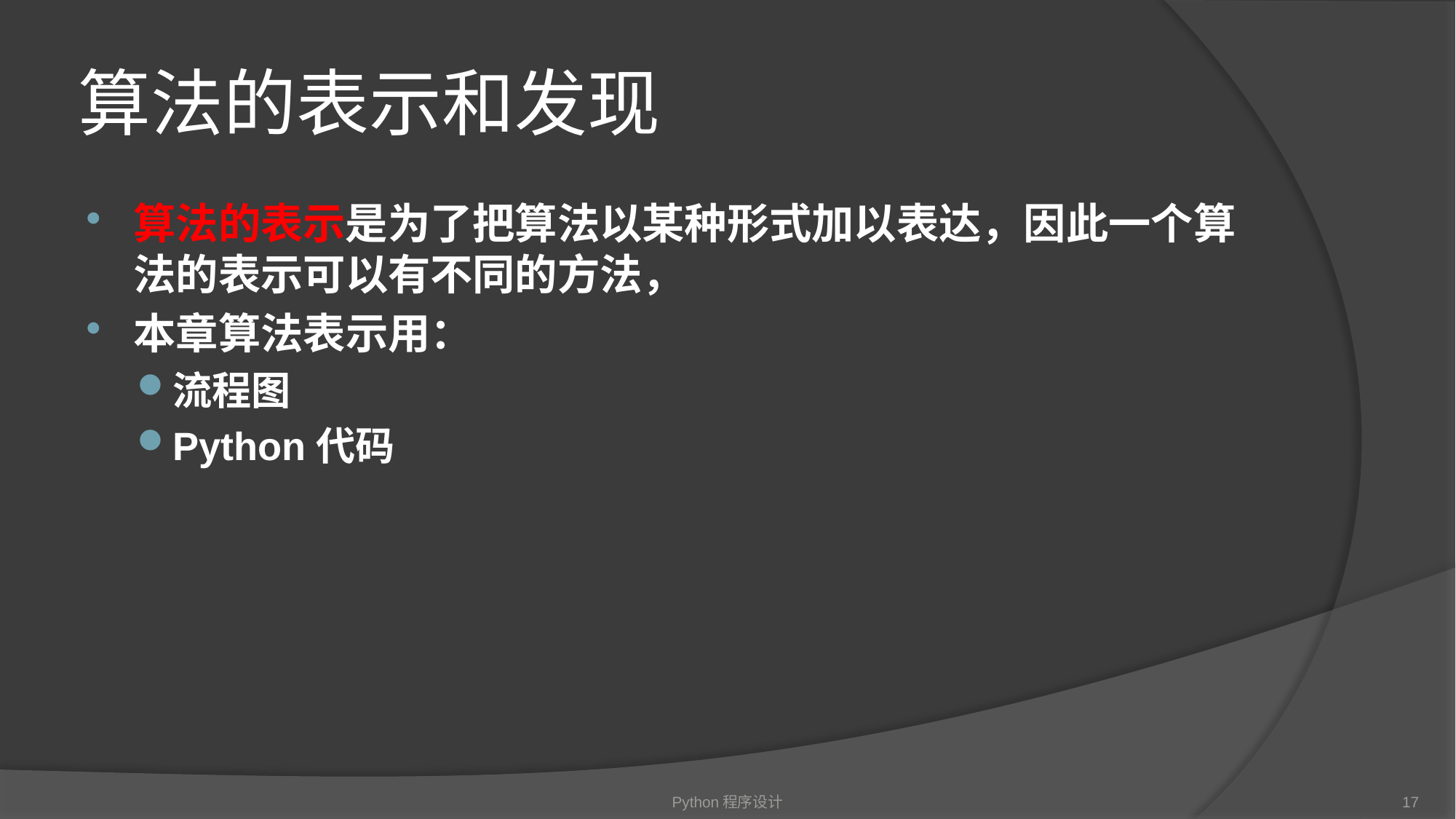

# 算法的表示和发现
算法的表示是为了把算法以某种形式加以表达，因此一个算法的表示可以有不同的方法，
本章算法表示用：
流程图
Python代码
Python程序设计
17